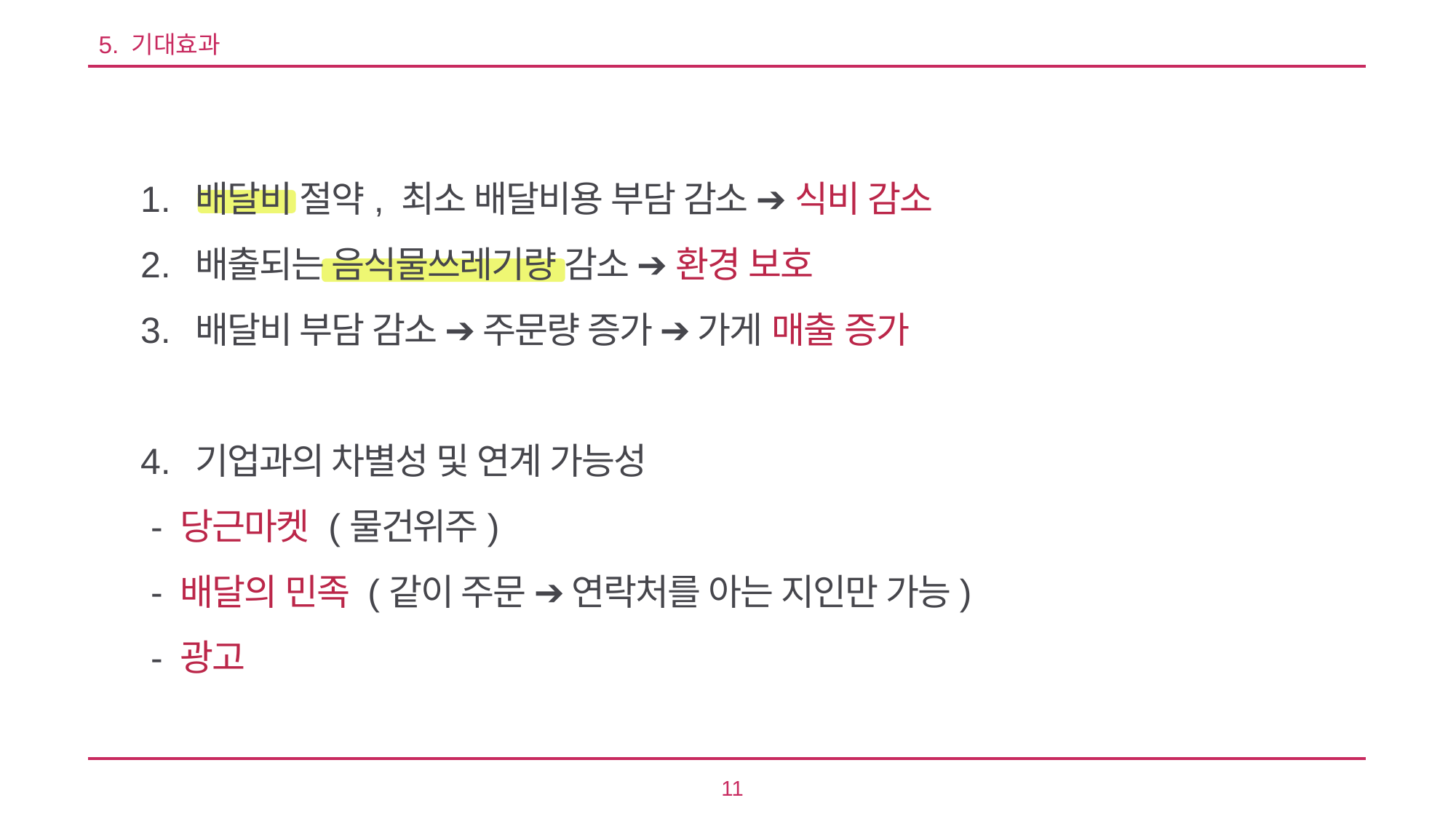

5. 기대효과
배달비 절약, 최소 배달비용 부담 감소 ➔ 식비 감소
배출되는 음식물쓰레기량 감소 ➔ 환경 보호
배달비 부담 감소 ➔ 주문량 증가 ➔ 가게 매출 증가

기업과의 차별성 및 연계 가능성
 - 당근마켓 (물건위주)
 - 배달의 민족 (같이 주문 ➔ 연락처를 아는 지인만 가능)
 - 광고

11